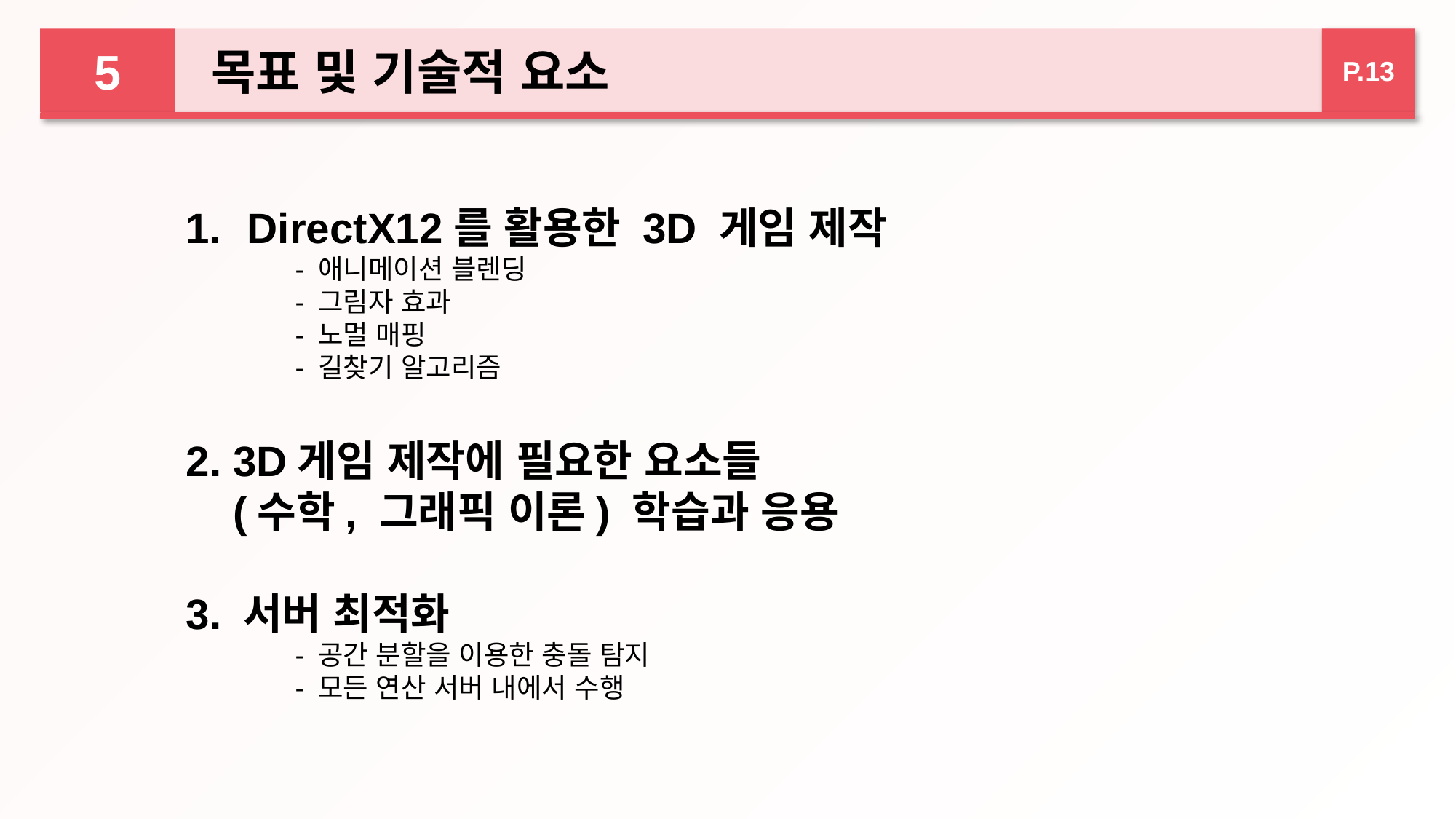

5
 목표 및 기술적 요소
P.13

DirectX12를 활용한 3D 게임 제작
	- 애니메이션 블렌딩
	- 그림자 효과
	- 노멀 매핑
	- 길찾기 알고리즘

2. 3D게임 제작에 필요한 요소들
    (수학, 그래픽 이론) 학습과 응용

3. 서버 최적화
	- 공간 분할을 이용한 충돌 탐지
	- 모든 연산 서버 내에서 수행